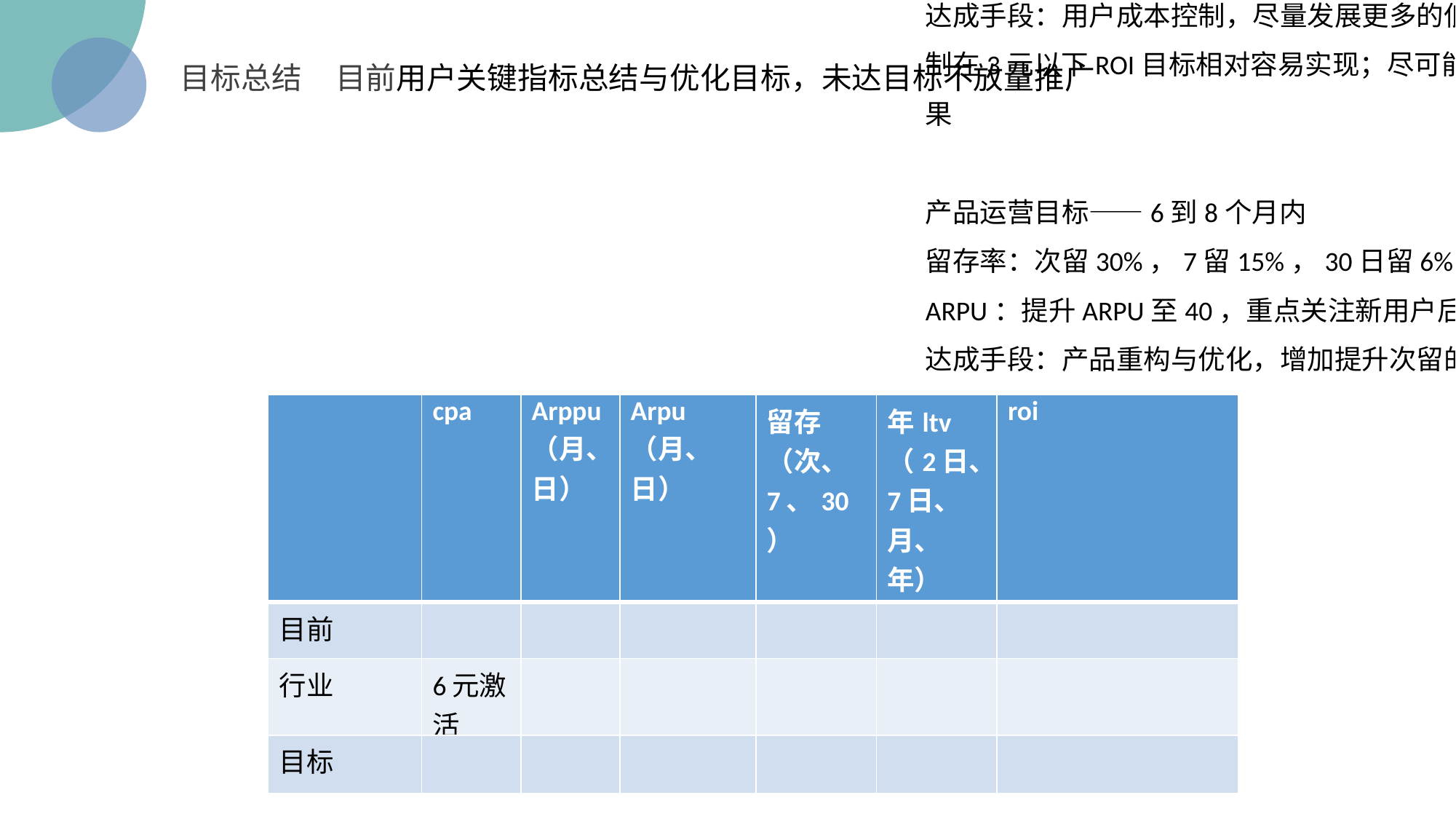

渠道目标——3个月内
质量标准：渠道推广新用户当月ROI可达到10%，含自然新用户当月ROI达到20%
用户规模：质量达标的情况下可达到月新增100万的量级
达成手段：用户成本控制，尽量发展更多的低成本或者免费渠道，CPS渠道，换量渠道，平均成本控制在3元以下ROI目标相对容易实现；尽可能多的测试渠道体系化筛选适合我们的渠道，提升渠道效果

产品运营目标——6到8个月内
留存率：次留30%，7留15%，30日留6%以上
ARPU：提升ARPU至40，重点关注新用户后续持续的付费能力
达成手段：产品重构与优化，增加提升次留的功能模块，提升用户活跃；精细化运营，分生命周期运营用户，提升效果。

目标总结     目前用户关键指标总结与优化目标，未达目标不放量推广
|  | cpa | Arppu（月、日） | Arpu （月、日） | 留存（次、7、30） | 年ltv（2日、7日、月、年） | roi |
| --- | --- | --- | --- | --- | --- | --- |
| 目前 |  |  |  |  |  |  |
| 行业 | 6元激活 |  |  |  |  |  |
| 目标 |  |  |  |  |  |  |